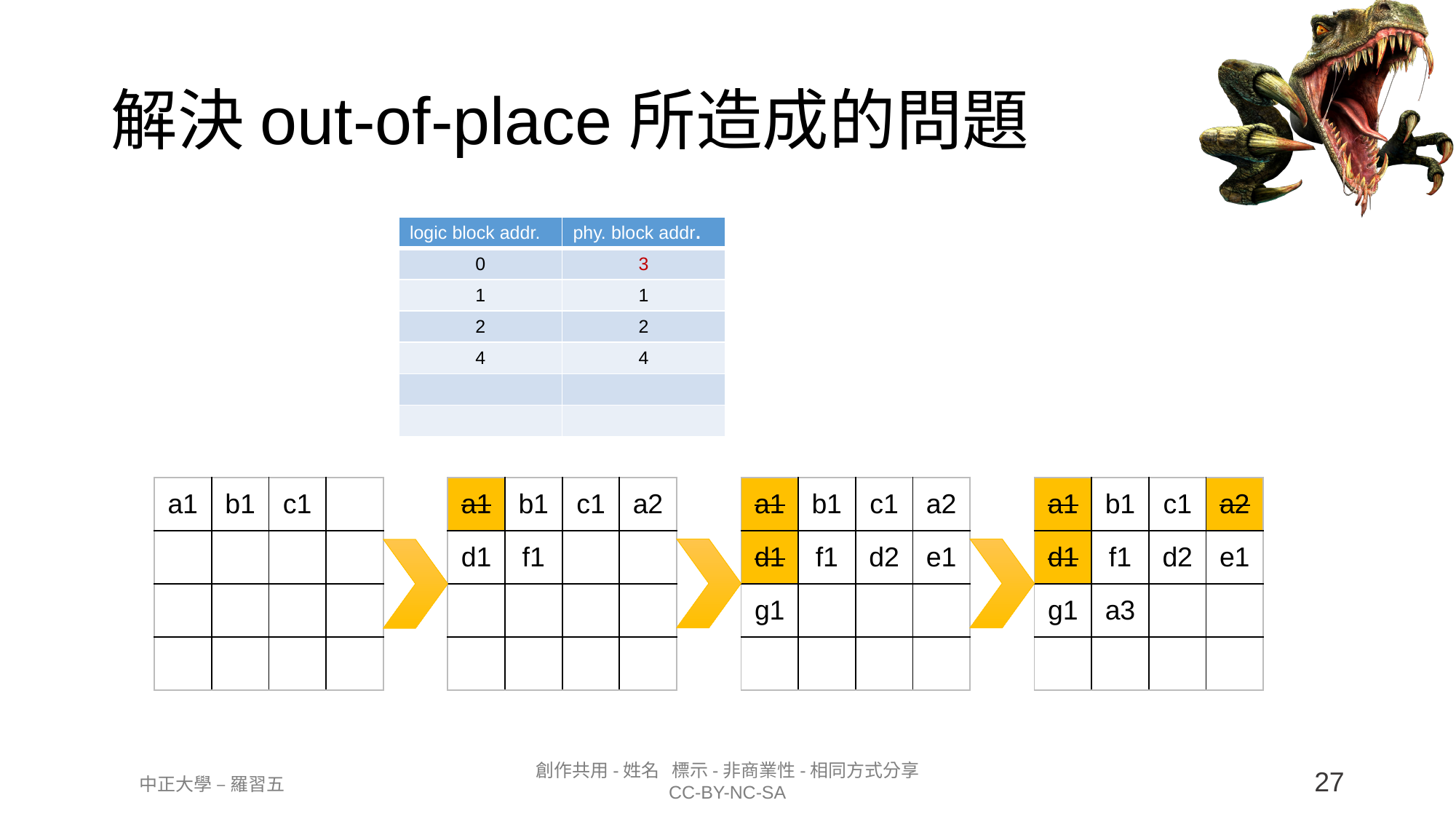

# 解決out-of-place所造成的問題
| logic block addr. | phy. block addr. |
| --- | --- |
| 0 | 3 |
| 1 | 1 |
| 2 | 2 |
| 4 | 4 |
|  |  |
|  |  |
| a1 | b1 | c1 |  |
| --- | --- | --- | --- |
|  |  |  |  |
|  |  |  |  |
|  |  |  |  |
| a1 | b1 | c1 | a2 |
| --- | --- | --- | --- |
| d1 | f1 |  |  |
|  |  |  |  |
|  |  |  |  |
| a1 | b1 | c1 | a2 |
| --- | --- | --- | --- |
| d1 | f1 | d2 | e1 |
| g1 |  |  |  |
|  |  |  |  |
| a1 | b1 | c1 | a2 |
| --- | --- | --- | --- |
| d1 | f1 | d2 | e1 |
| g1 | a3 |  |  |
|  |  |  |  |